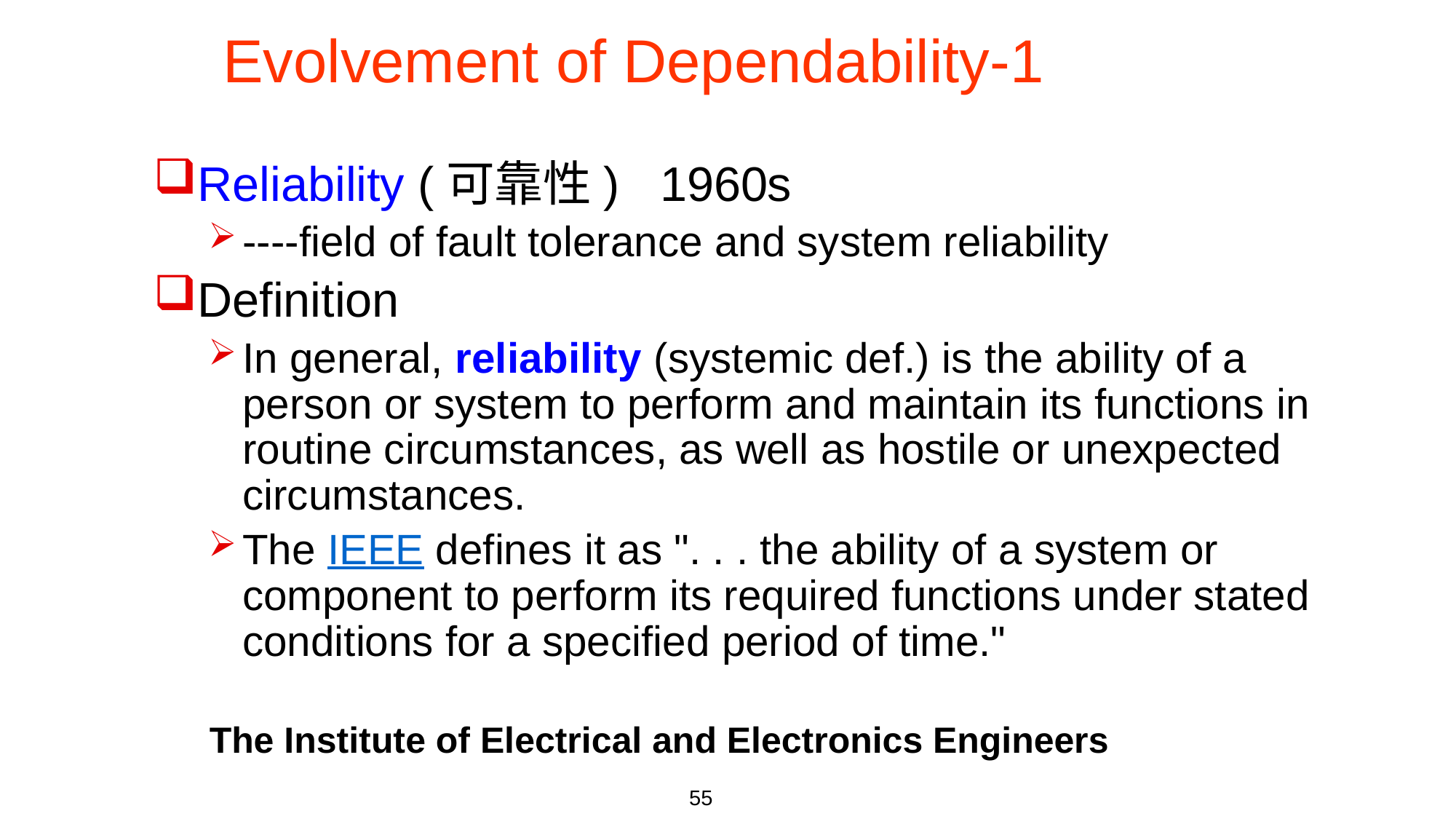

# Evolvement of Dependability-1
Reliability (可靠性)   1960s
----field of fault tolerance and system reliability
Definition
In general, reliability (systemic def.) is the ability of a person or system to perform and maintain its functions in routine circumstances, as well as hostile or unexpected circumstances.
The IEEE defines it as ". . . the ability of a system or component to perform its required functions under stated conditions for a specified period of time."

The Institute of Electrical and Electronics Engineers